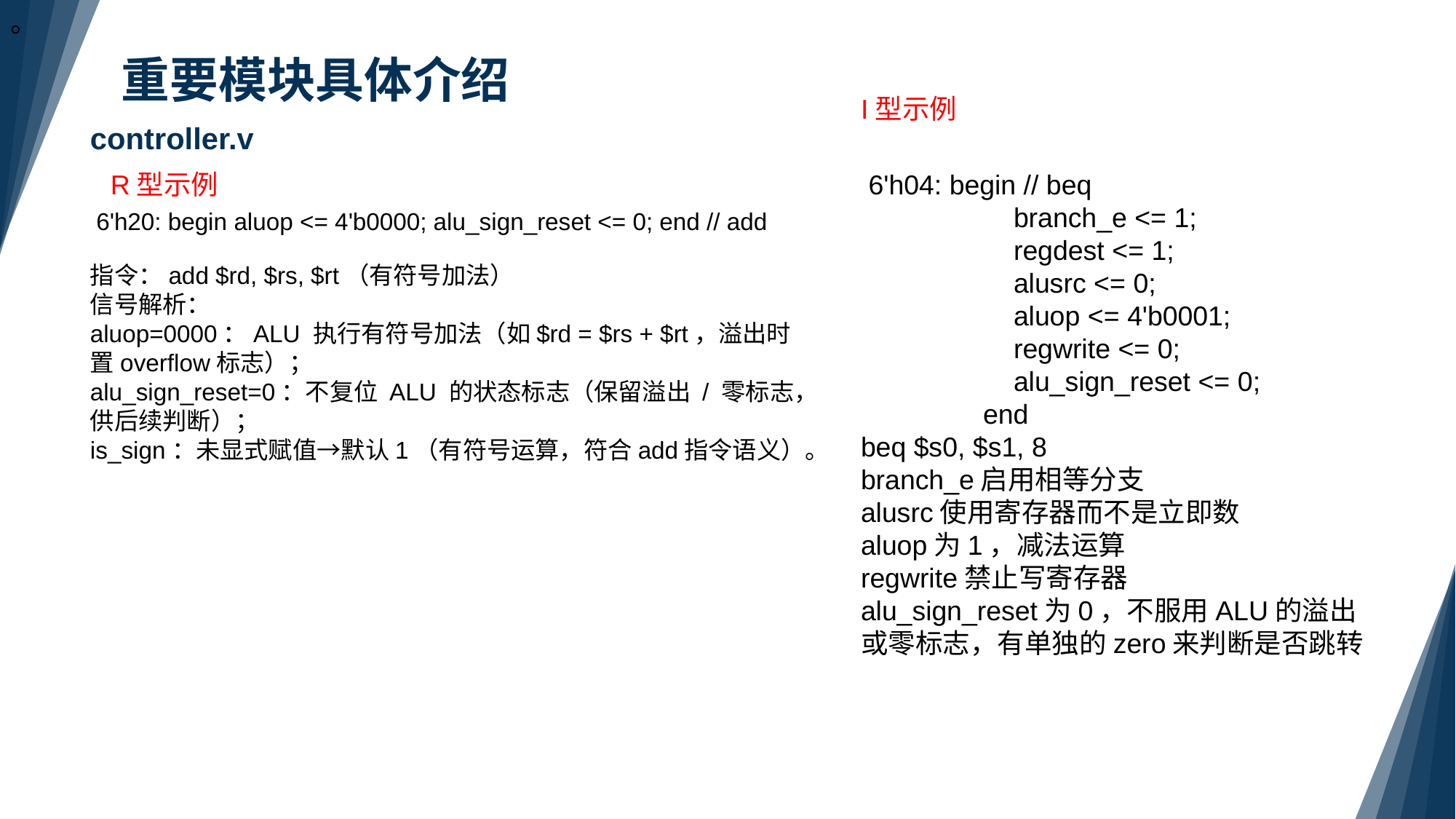

。
重要模块具体介绍

I型示例
controller.v
R型示例
 6'h04: begin // beq
                    branch_e <= 1;
                    regdest <= 1;
                    alusrc <= 0;
                    aluop <= 4'b0001;
                    regwrite <= 0;
                    alu_sign_reset <= 0;
                end
beq $s0, $s1, 8
branch_e启用相等分支
alusrc使用寄存器而不是立即数
aluop为1，减法运算
regwrite禁止写寄存器
alu_sign_reset为0，不服用ALU的溢出或零标志，有单独的zero来判断是否跳转
                        6'h20: begin aluop <= 4'b0000; alu_sign_reset <= 0; end // add

指令：add $rd, $rs, $rt（有符号加法）
信号解析：
aluop=0000：ALU 执行有符号加法（如$rd = $rs + $rt，溢出时置overflow标志）；
alu_sign_reset=0：不复位 ALU 的状态标志（保留溢出 / 零标志，供后续判断）；
is_sign：未显式赋值→默认1（有符号运算，符合add指令语义）。